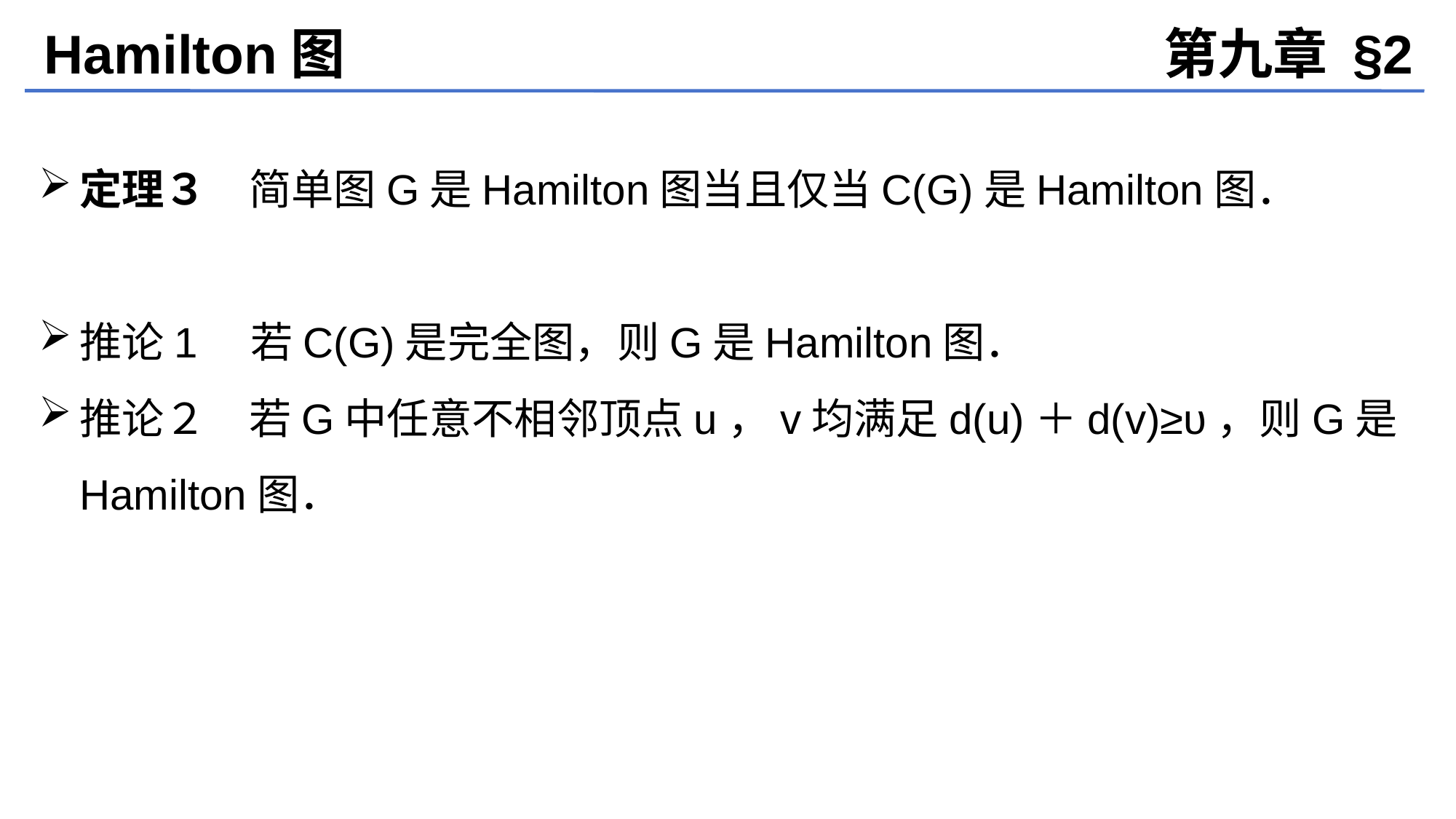

Hamilton图
第九章 §2
定理３　简单图G是Hamilton图当且仅当C(G)是Hamilton图．

推论1　若C(G)是完全图，则G是Hamilton图．
推论２　若G中任意不相邻顶点u，v均满足d(u)＋d(v)≥υ，则G是Hamilton图．